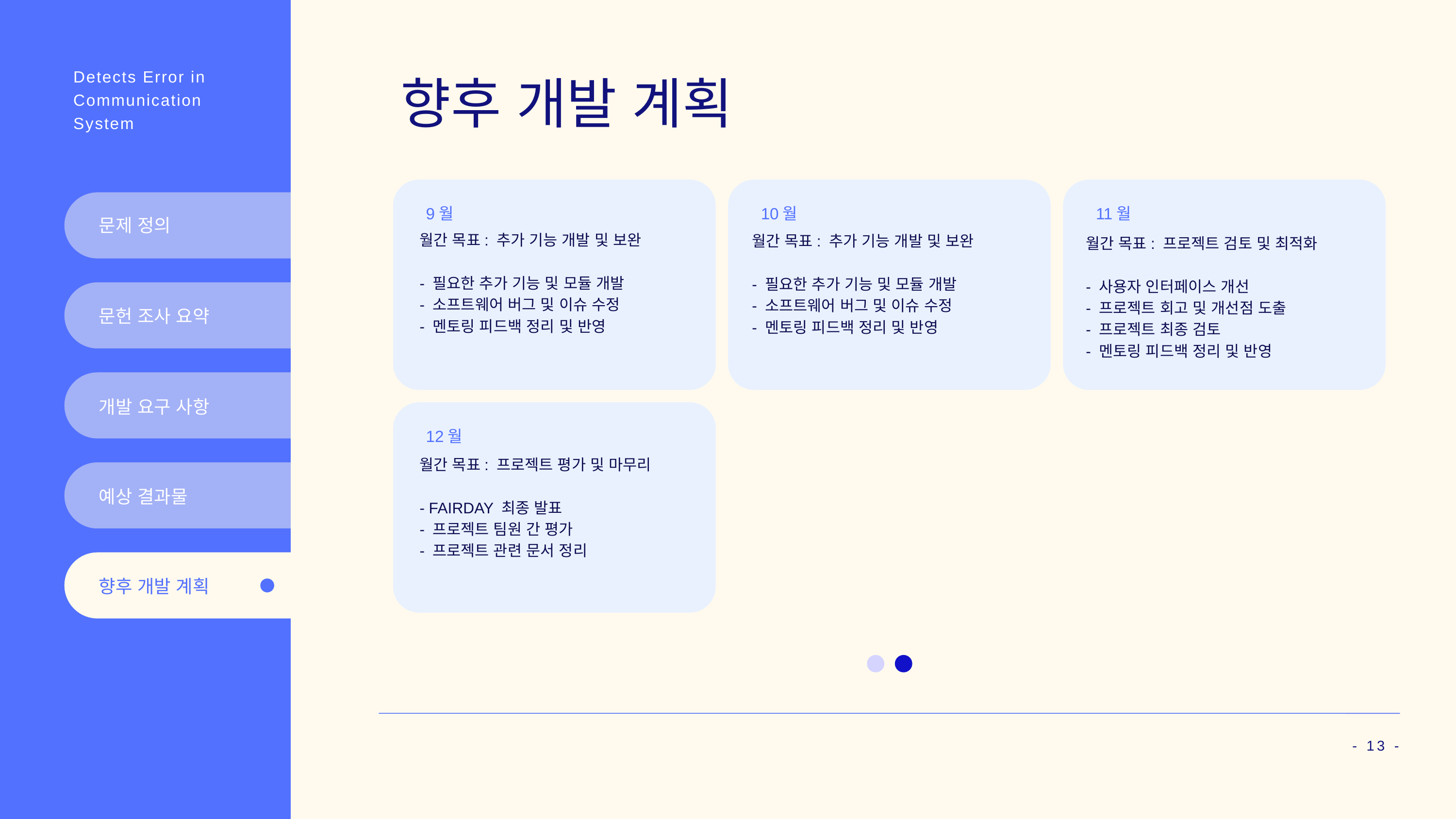

Detects Error in
Communication
System
향후 개발 계획

9월

10월

11월

문제 정의
월간 목표: 추가 기능 개발 및 보완

- 필요한 추가 기능 및 모듈 개발
- 소프트웨어 버그 및 이슈 수정
- 멘토링 피드백 정리 및 반영
월간 목표: 추가 기능 개발 및 보완

- 필요한 추가 기능 및 모듈 개발
- 소프트웨어 버그 및 이슈 수정
- 멘토링 피드백 정리 및 반영
월간 목표: 프로젝트 검토 및 최적화

- 사용자 인터페이스 개선
- 프로젝트 회고 및 개선점 도출
- 프로젝트 최종 검토
- 멘토링 피드백 정리 및 반영

문헌 조사 요약

개발 요구 사항

12월
월간 목표: 프로젝트 평가 및 마무리

- FAIRDAY 최종 발표
- 프로젝트 팀원 간 평가
- 프로젝트 관련 문서 정리

예상 결과물

향후 개발 계획

- 13 -